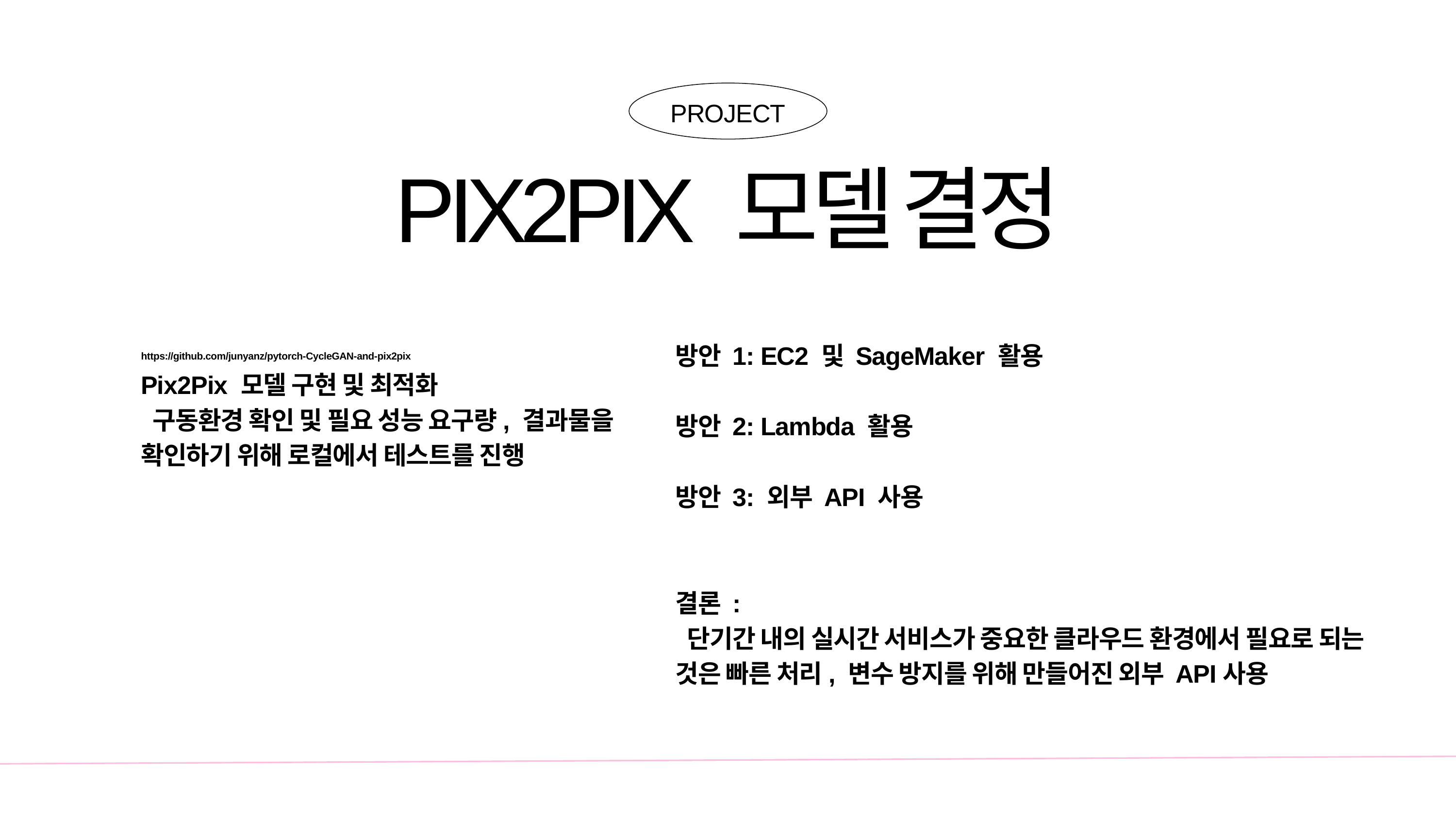

PROJECT
PIX2PIX 모델 결정
방안 1: EC2 및 SageMaker 활용

방안 2: Lambda 활용

방안 3: 외부 API 사용

결론 :
 단기간 내의 실시간 서비스가 중요한 클라우드 환경에서 필요로 되는 것은 빠른 처리, 변수 방지를 위해 만들어진 외부 API사용

https://github.com/junyanz/pytorch-CycleGAN-and-pix2pix
Pix2Pix 모델 구현 및 최적화
 구동환경 확인 및 필요 성능 요구량, 결과물을 확인하기 위해 로컬에서 테스트를 진행